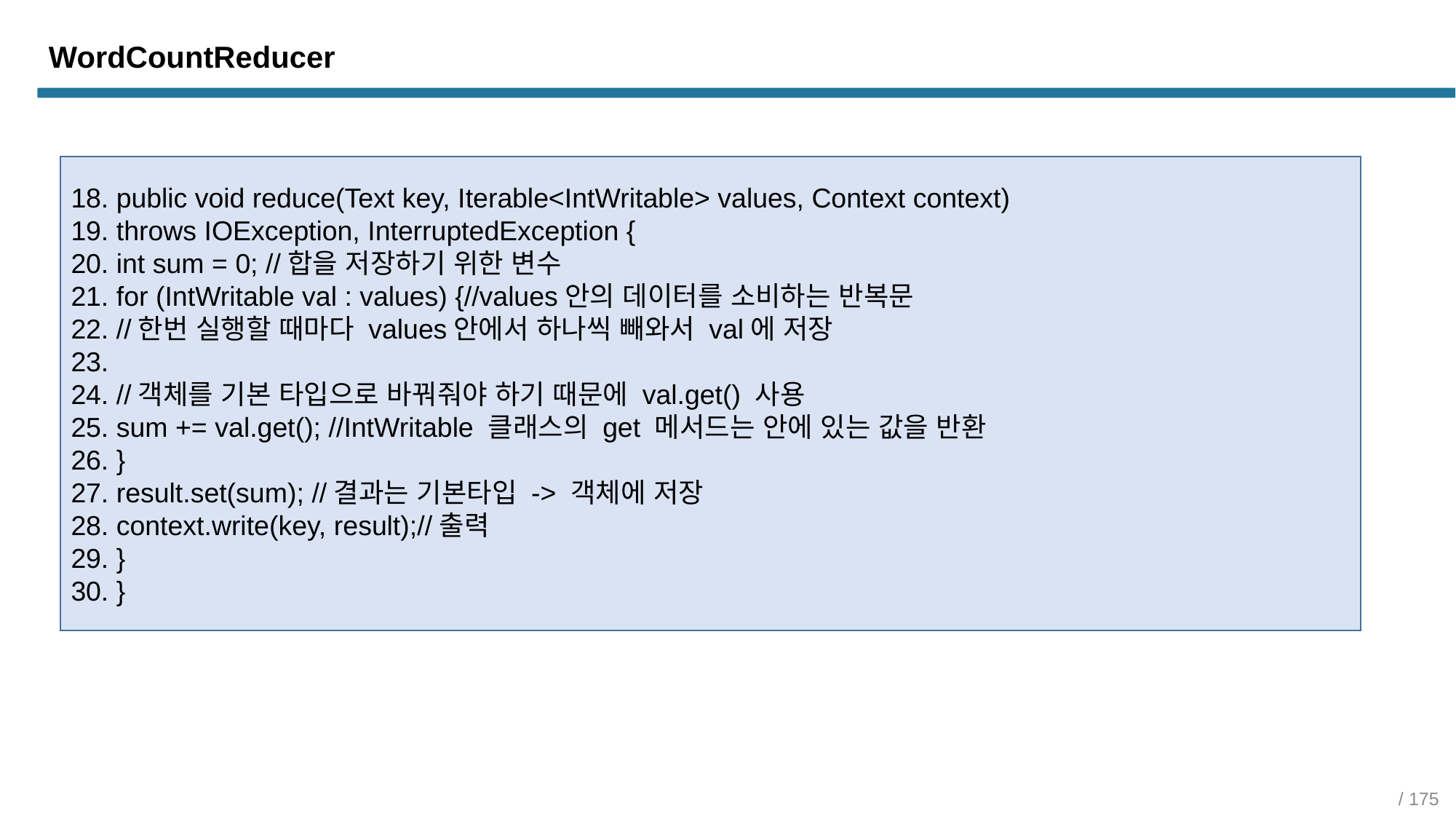

WordCountReducer
18. public void reduce(Text key, Iterable<IntWritable> values, Context context)
19. throws IOException, InterruptedException {
20. int sum = 0; //합을 저장하기 위한 변수
21. for (IntWritable val : values) {//values안의 데이터를 소비하는 반복문
22. //한번 실행할 때마다 values안에서 하나씩 빼와서 val에 저장
23.
24. //객체를 기본 타입으로 바꿔줘야 하기 때문에 val.get() 사용
25. sum += val.get(); //IntWritable 클래스의 get 메서드는 안에 있는 값을 반환
26. }
27. result.set(sum); //결과는 기본타입 -> 객체에 저장
28. context.write(key, result);//출력
29. }
30. }
/ 175